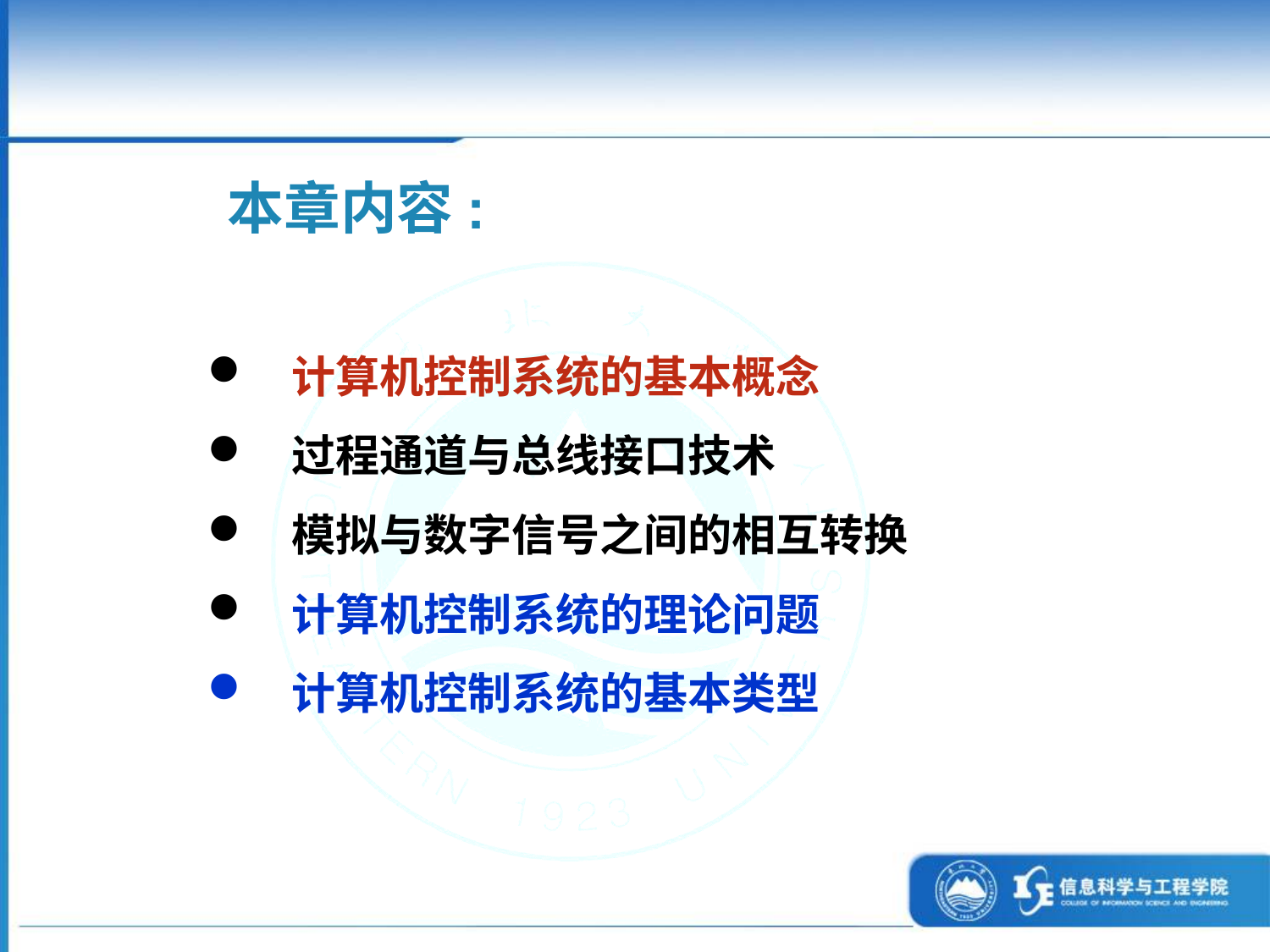

本章内容:
   计算机控制系统的基本概念
   过程通道与总线接口技术
   模拟与数字信号之间的相互转换
   计算机控制系统的理论问题
   计算机控制系统的基本类型